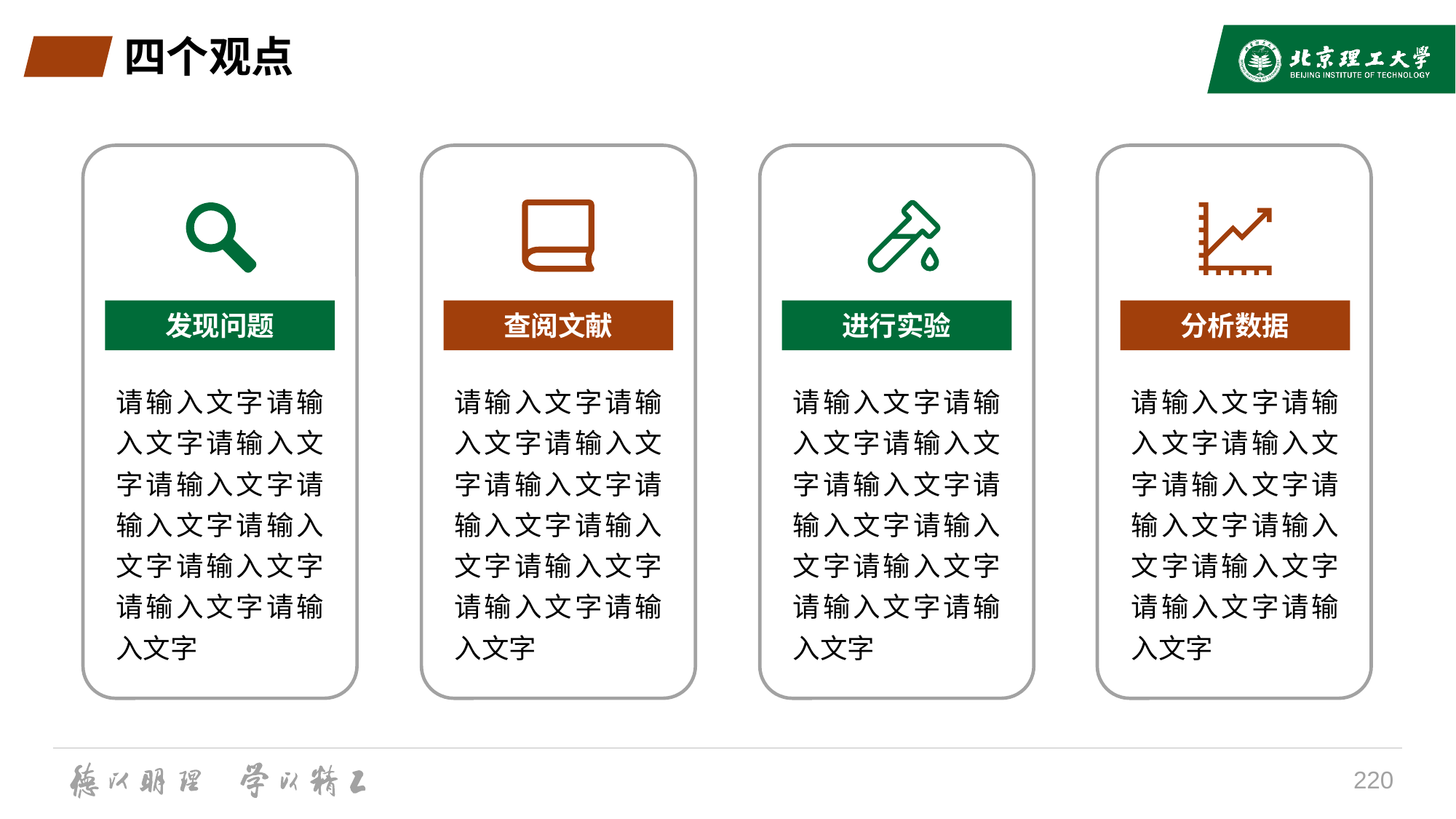

# 四个观点

发现问题
查阅文献
进行实验
分析数据
请输入文字请输入文字请输入文字请输入文字请输入文字请输入文字请输入文字请输入文字请输入文字
请输入文字请输入文字请输入文字请输入文字请输入文字请输入文字请输入文字请输入文字请输入文字
请输入文字请输入文字请输入文字请输入文字请输入文字请输入文字请输入文字请输入文字请输入文字
请输入文字请输入文字请输入文字请输入文字请输入文字请输入文字请输入文字请输入文字请输入文字